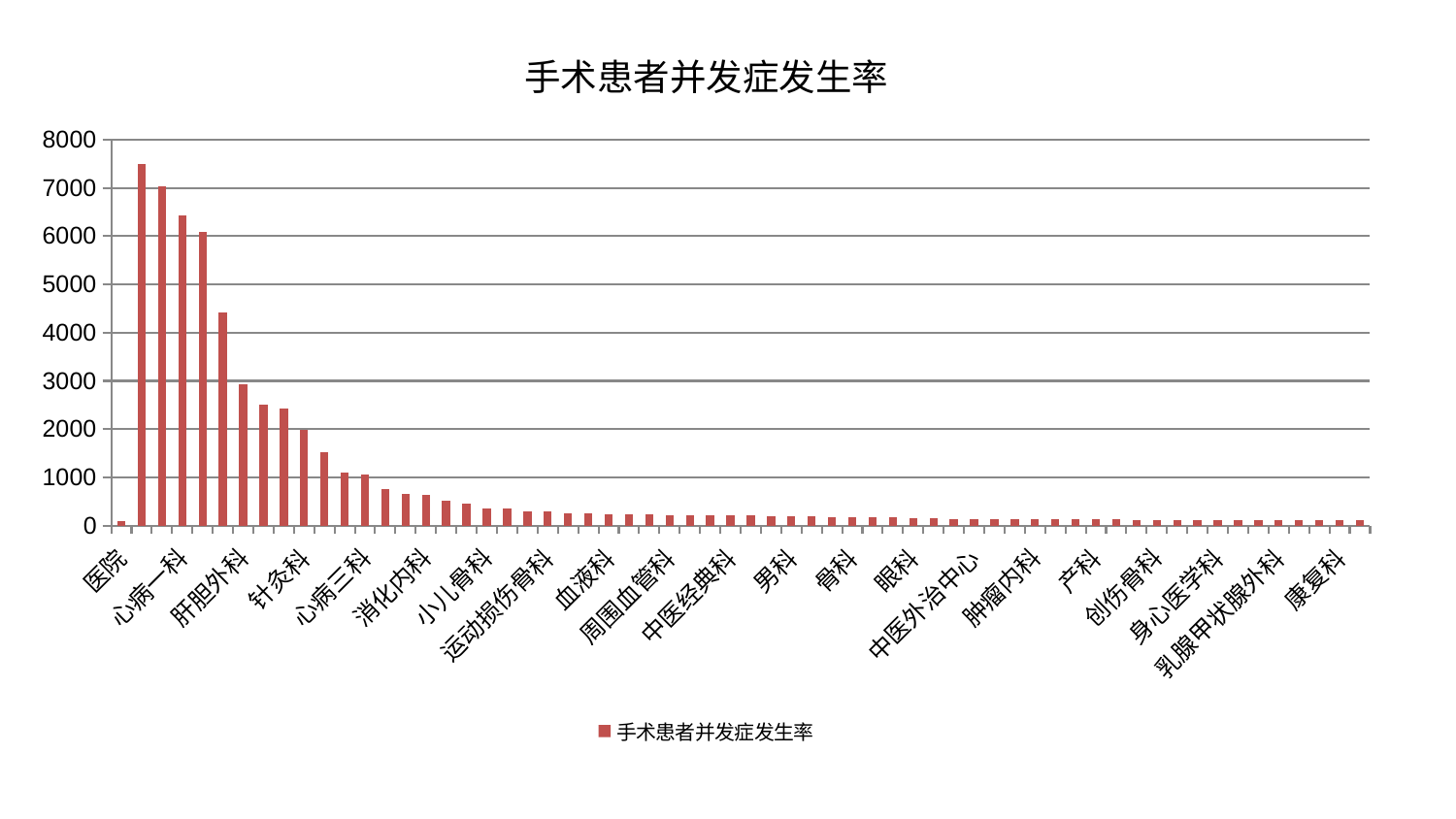

### Chart: 手术患者并发症发生率

| Category | 手术患者并发症发生率 |
|---|---|
| 医院 | 99.99999999999999 |
| 心病四科 | 7490.7425842658795 |
| 推拿科 | 7043.055777208361 |
| 心病一科 | 6423.227544820305 |
| 肾病科 | 6086.808789814122 |
| 治未病中心 | 4413.128850377309 |
| 肝胆外科 | 2924.9272385073855 |
| 关节骨科 | 2495.378760257168 |
| 普通外科 | 2415.3054710019105 |
| 针灸科 | 1981.2559157707492 |
| 神经内科 | 1516.4278537492737 |
| 小儿推拿科 | 1087.8718694816844 |
| 心病三科 | 1061.0539763097681 |
| 美容皮肤科 | 752.5578691481137 |
| 西区重症医学科 | 650.6940560340389 |
| 消化内科 | 643.6176672054964 |
| 内分泌科 | 511.649261758394 |
| 风湿病科 | 461.89905504957517 |
| 小儿骨科 | 360.4378798152074 |
| 重症医学科 | 354.80420042951124 |
| 神经外科 | 299.77673684485234 |
| 运动损伤骨科 | 286.0987170482425 |
| 脑病一科 | 258.825049167123 |
| 东区重症医学科 | 245.62556638652703 |
| 血液科 | 236.8774084923934 |
| 胸外科 | 226.748236553022 |
| 脑病二科 | 222.24861086766347 |
| 周围血管科 | 214.9120141763289 |
| 脊柱骨科 | 211.84936998236518 |
| 口腔科 | 209.4699699681628 |
| 中医经典科 | 208.8658265076596 |
| 皮肤科 | 204.3485718112607 |
| 脾胃科消化科合并 | 194.15665884709625 |
| 男科 | 192.36428661468108 |
| 耳鼻喉科 | 183.68765634074705 |
| 综合内科 | 179.16122376302266 |
| 骨科 | 176.26960019573917 |
| 泌尿外科 | 166.38287985489526 |
| 心血管内科 | 163.61619554759108 |
| 眼科 | 160.29881547396542 |
| 微创骨科 | 147.05055356981367 |
| 显微骨科 | 139.70962375378983 |
| 中医外治中心 | 138.52662998361205 |
| 呼吸内科 | 138.30376749735208 |
| 心病二科 | 136.72793195406837 |
| 肿瘤内科 | 131.0537312203888 |
| 妇科 | 125.74112518923513 |
| 老年医学科 | 124.75165919001435 |
| 产科 | 124.68251171451456 |
| 脑病三科 | 124.6185608256623 |
| 东区肾病科 | 119.8567277769442 |
| 创伤骨科 | 116.5257420162951 |
| 妇科妇二科合并 | 116.11624145931458 |
| 儿科 | 115.43553844710989 |
| 身心医学科 | 115.42931586886739 |
| 肛肠科 | 115.19234712015187 |
| 肾脏内科 | 114.09013905615393 |
| 乳腺甲状腺外科 | 109.56948244930398 |
| 妇二科 | 106.29924179652785 |
| 肝病科 | 105.1418203052362 |
| 康复科 | 105.00409550614616 |
| 脾胃病科 | 103.20645981348476 |
75